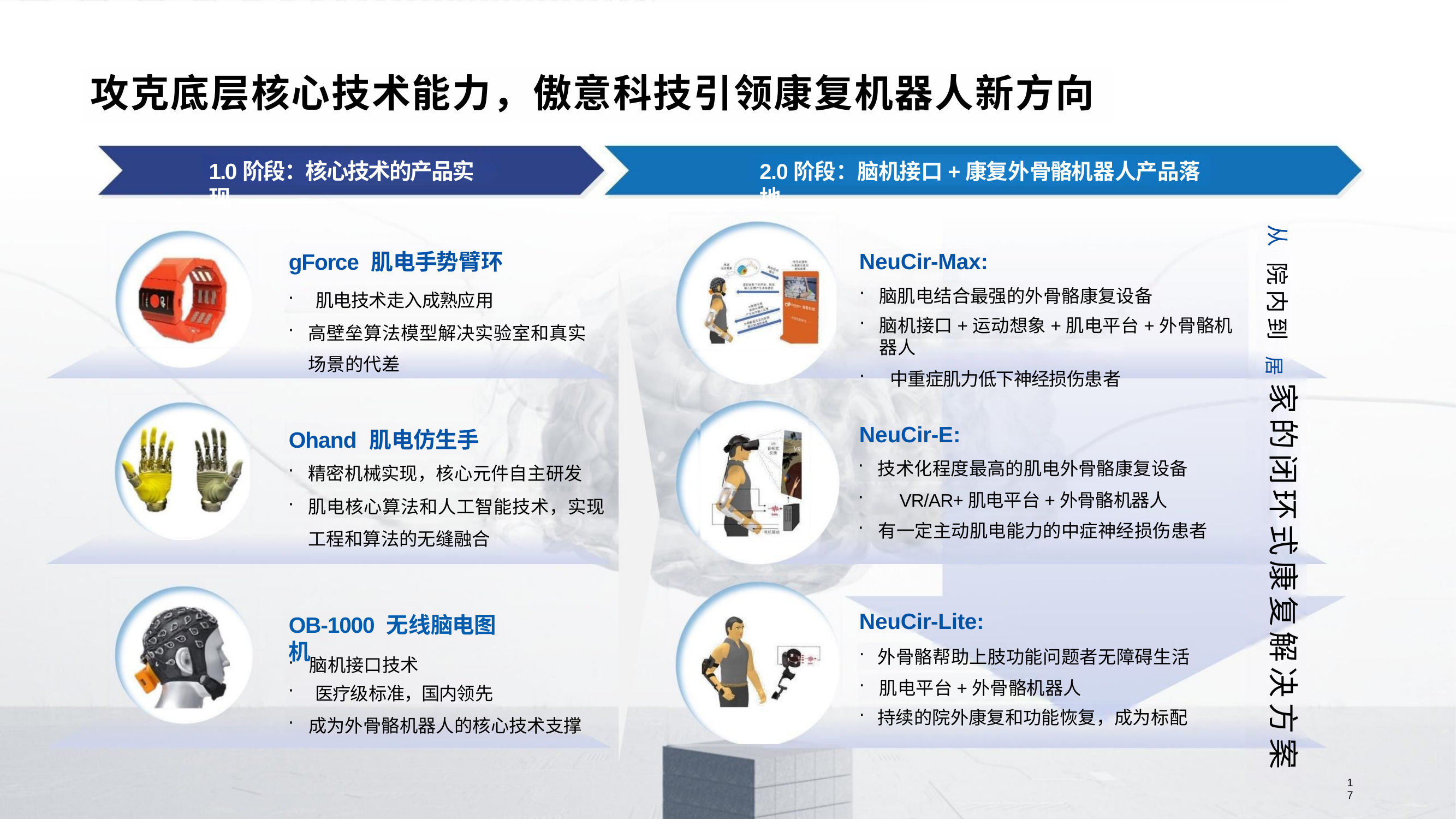

# 攻克底层核心技术能力，傲意科技引领康复机器人新方向
1.0阶段：核心技术的产品实现
2.0阶段：脑机接口+康复外骨骼机器人产品落地

从

NeuCir-Max:
脑肌电结合最强的外骨骼康复设备
脑机接口+运动想象+肌电平台+外骨骼机器人
中重症肌力低下神经损伤患者
gForce 肌电手势臂环
肌电技术走入成熟应用
高壁垒算法模型解决实验室和真实 场景的代差
院内到
居家的闭环式康复解决方案

NeuCir-E:
技术化程度最高的肌电外骨骼康复设备
VR/AR+肌电平台+外骨骼机器人
有一定主动肌电能力的中症神经损伤患者
Ohand 肌电仿生手
精密机械实现，核心元件自主研发
肌电核心算法和人工智能技术，实现 工程和算法的无缝融合

NeuCir-Lite:
外骨骼帮助上肢功能问题者无障碍生活
肌电平台+外骨骼机器人
持续的院外康复和功能恢复，成为标配
OB-1000 无线脑电图机
脑机接口技术
医疗级标准，国内领先
成为外骨骼机器人的核心技术支撑
17